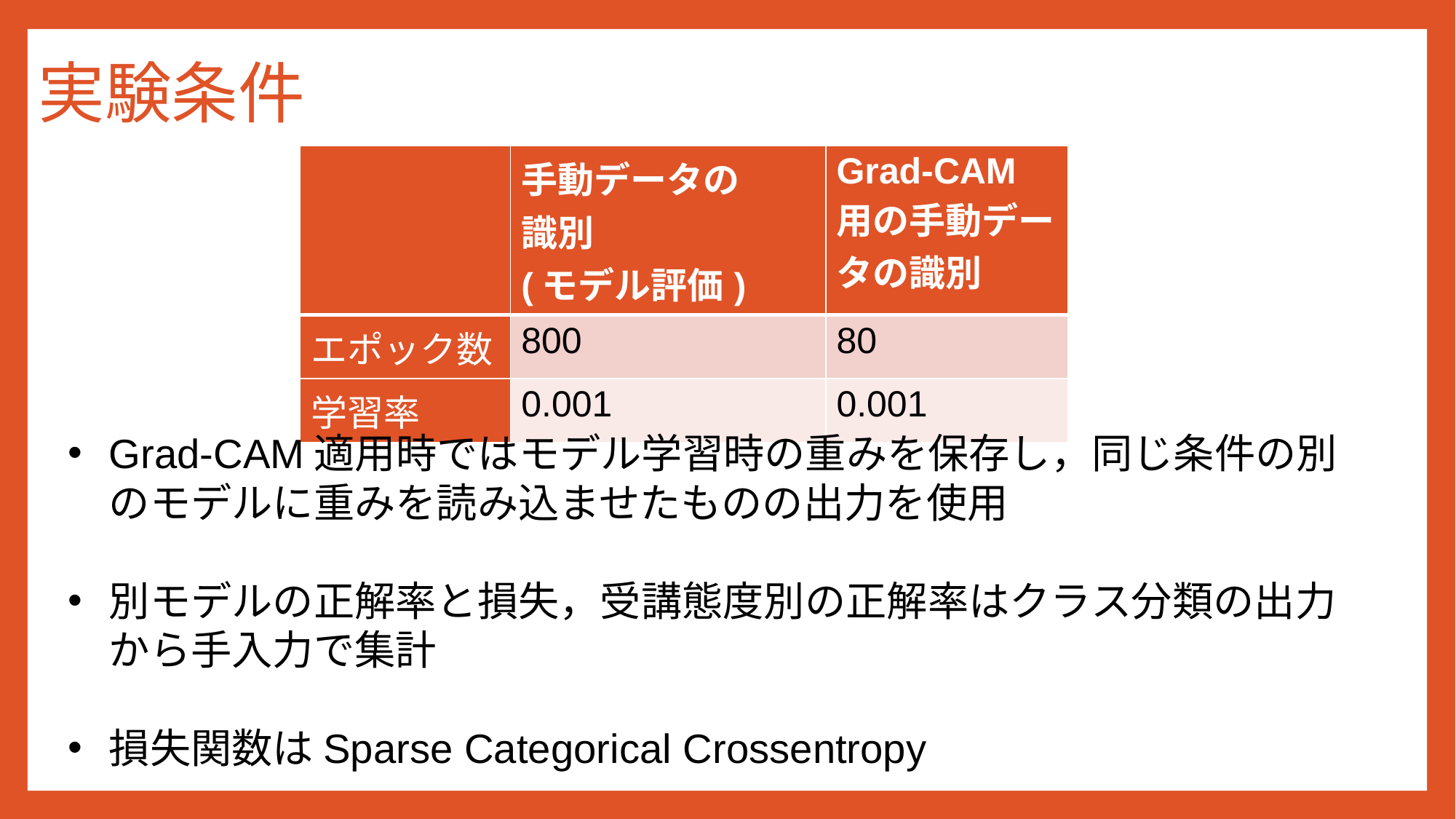

# 実験条件
|  | 手動データの 識別 (モデル評価) | Grad-CAM用の手動データの識別 |
| --- | --- | --- |
| エポック数 | 800 | 80 |
| 学習率 | 0.001 | 0.001 |
Grad-CAM適用時ではモデル学習時の重みを保存し，同じ条件の別のモデルに重みを読み込ませたものの出力を使用

別モデルの正解率と損失，受講態度別の正解率はクラス分類の出力から手入力で集計

損失関数はSparse Categorical Crossentropy